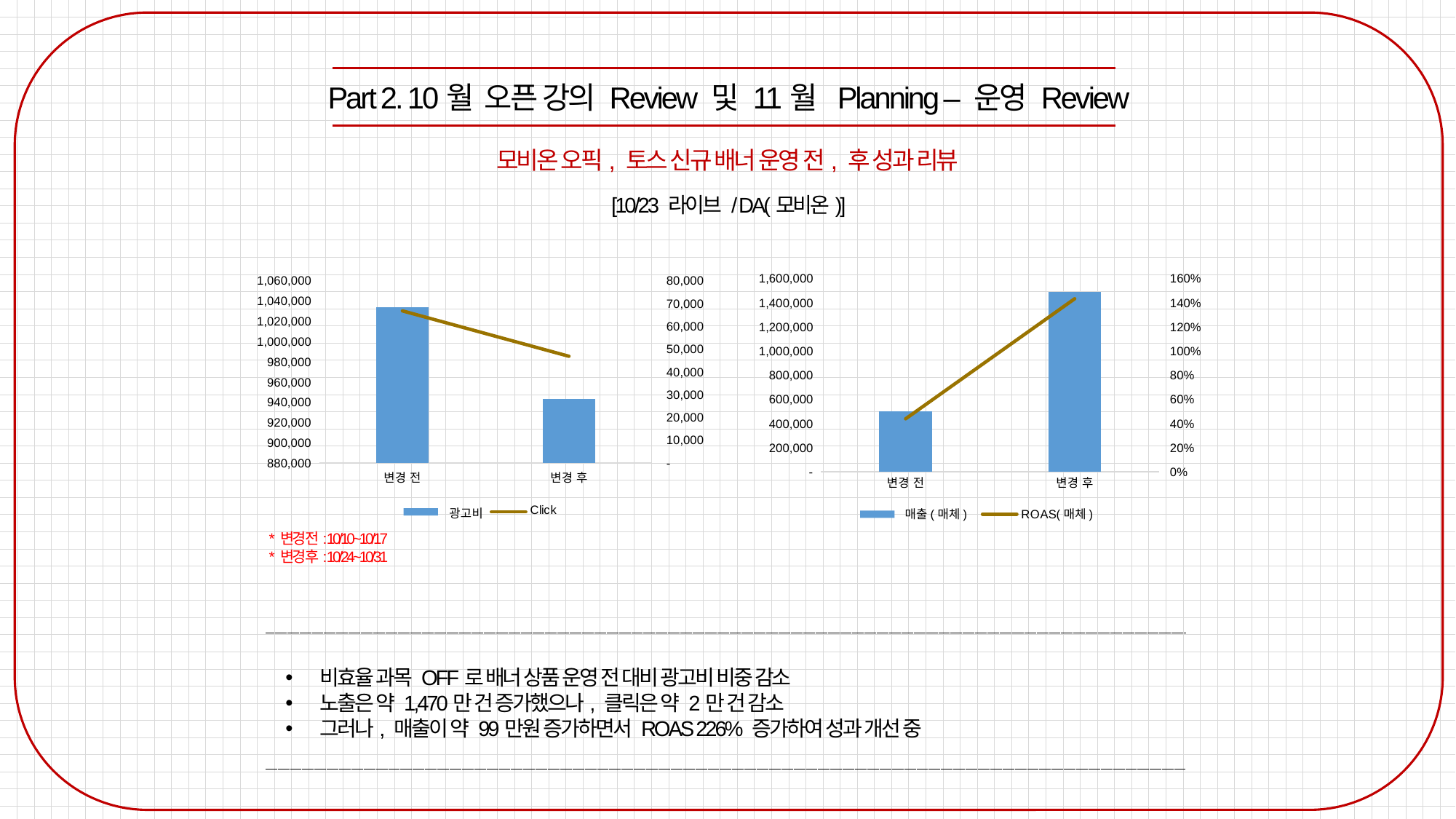

Part 2. 10월  오픈 강의 Review 및 11월  Planning – 운영 Review
모비온 오픽, 토스 신규 배너 운영 전, 후 성과 리뷰
[10/23 라이브 / DA(모비온)]

### Chart

| Category |  매출(매체)   | ROAS(매체)  |
|---|---|---|
| 변경 전 | 499300.0 | 0.43912566202173203 |
| 변경 후 | 1487300.0 | 1.4330616889890857 |

### Chart

| Category |  광고비 | Click |
|---|---|---|
| 변경 전 | 1033665.6 | 66786.0 |
| 변경 후 | 943498.0500000002 | 46841.0 |
* 변경 전: 10/10~10/17
* 변경 후: 10/24~10/31

비효율 과목 OFF로 배너 상품 운영 전 대비 광고비 비중 감소
노출은 약 1,470만 건 증가했으나, 클릭은 약 2만 건 감소
그러나, 매출이 약 99만원 증가하면서 ROAS 226% 증가하여 성과 개선 중